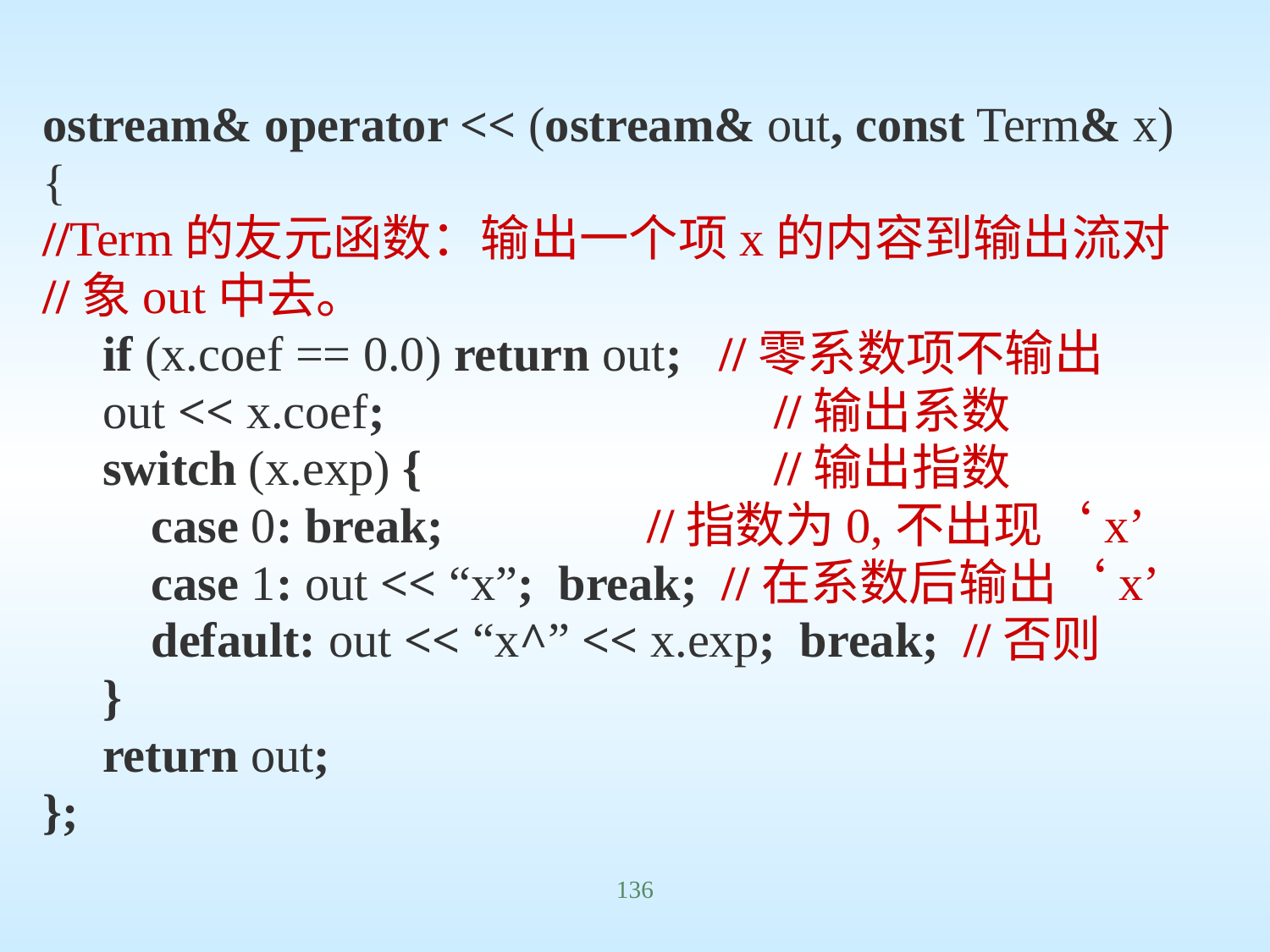

ostream& operator << (ostream& out, const Term& x)
{
//Term的友元函数：输出一个项x的内容到输出流对
//象out中去。
	 if (x.coef == 0.0) return out;   //零系数项不输出
	 out << x.coef;			    //输出系数
	 switch (x.exp) {			    //输出指数
	     case 0: break;		    //指数为0,不出现‘x’
	     case 1: out << “x”;  break;  //在系数后输出‘x’
	     default: out << “x^” << x.exp;  break;  //否则
	 }
	 return out;
};
136